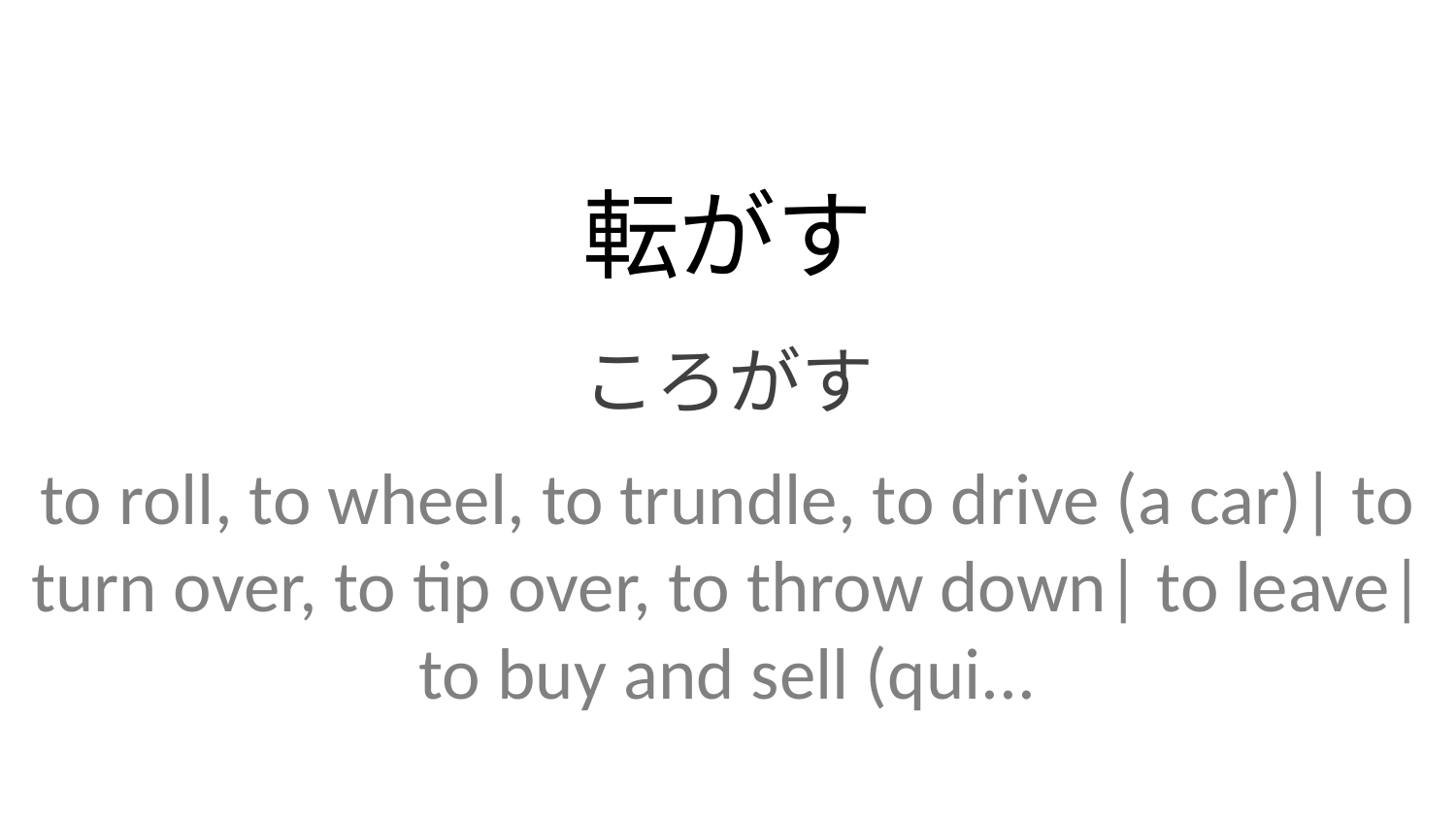

転がす

ころがす
to roll, to wheel, to trundle, to drive (a car)| to turn over, to tip over, to throw down| to leave| to buy and sell (qui...